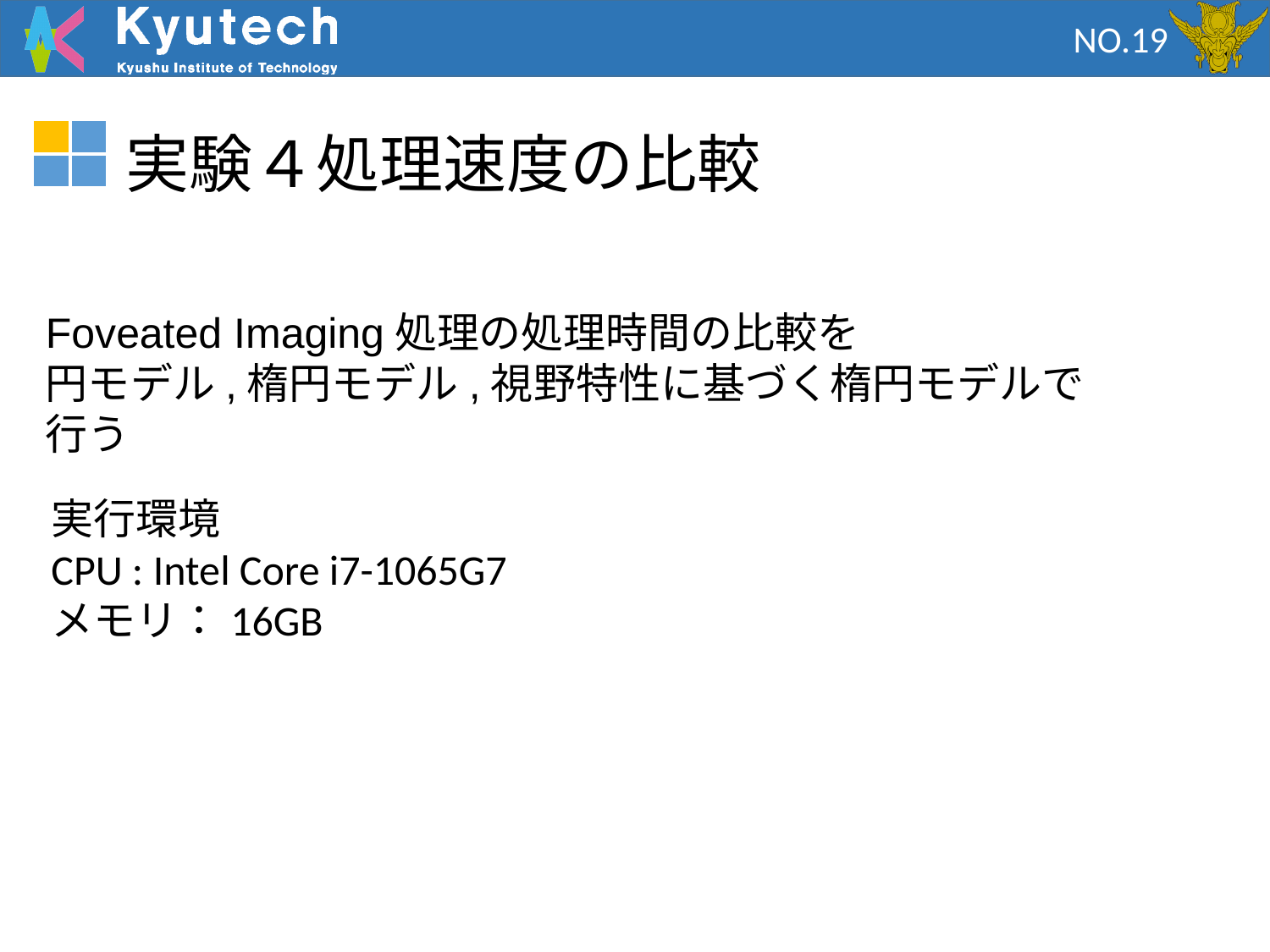

NO.19
実験４処理速度の比較

Foveated Imaging処理の処理時間の比較を
円モデル,楕円モデル,視野特性に基づく楕円モデルで行う

実行環境
CPU : Intel Core i7-1065G7
メモリ：16GB